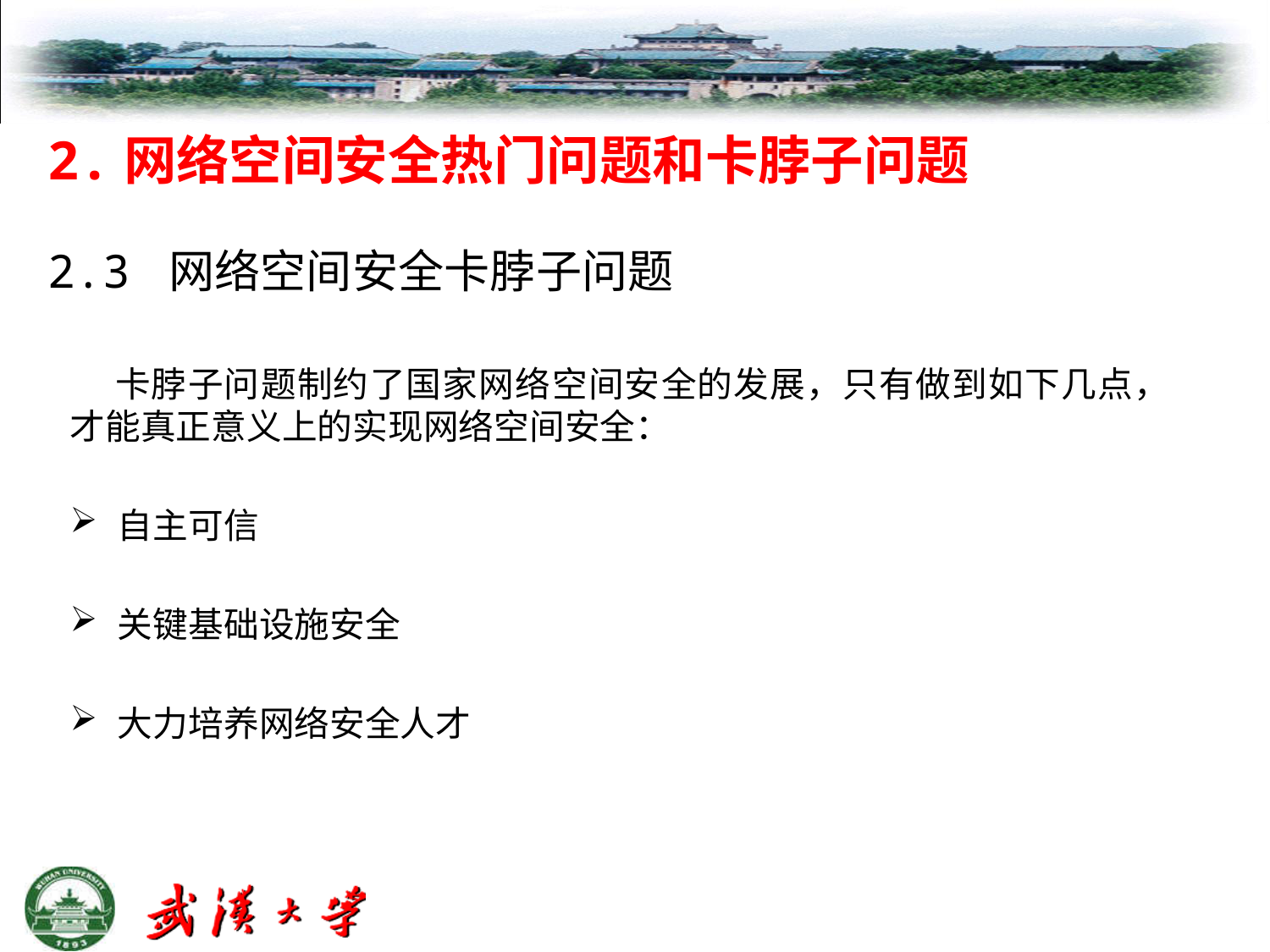

# 2.网络空间安全热门问题和卡脖子问题
2.3 网络空间安全卡脖子问题
    卡脖子问题制约了国家网络空间安全的发展，只有做到如下几点，才能真正意义上的实现网络空间安全：

自主可信

关键基础设施安全

大力培养网络安全人才